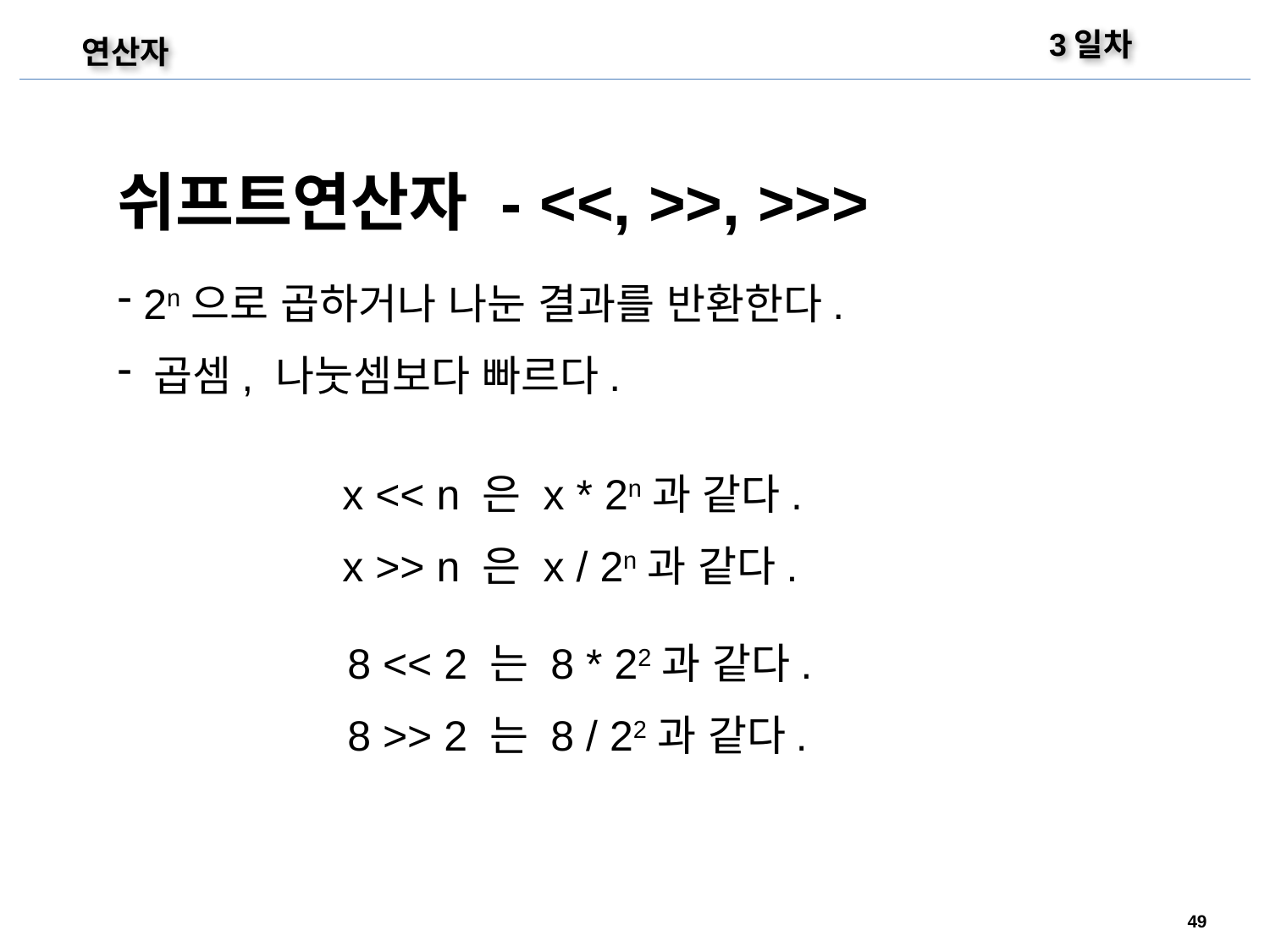

3일차
연산자
쉬프트연산자 - <<, >>, >>>
 2n으로 곱하거나 나눈 결과를 반환한다.
 곱셈, 나눗셈보다 빠르다.
x << n 은 x * 2n과 같다.
x >> n 은 x / 2n과 같다.
8 << 2 는 8 * 22과 같다.
8 >> 2 는 8 / 22과 같다.